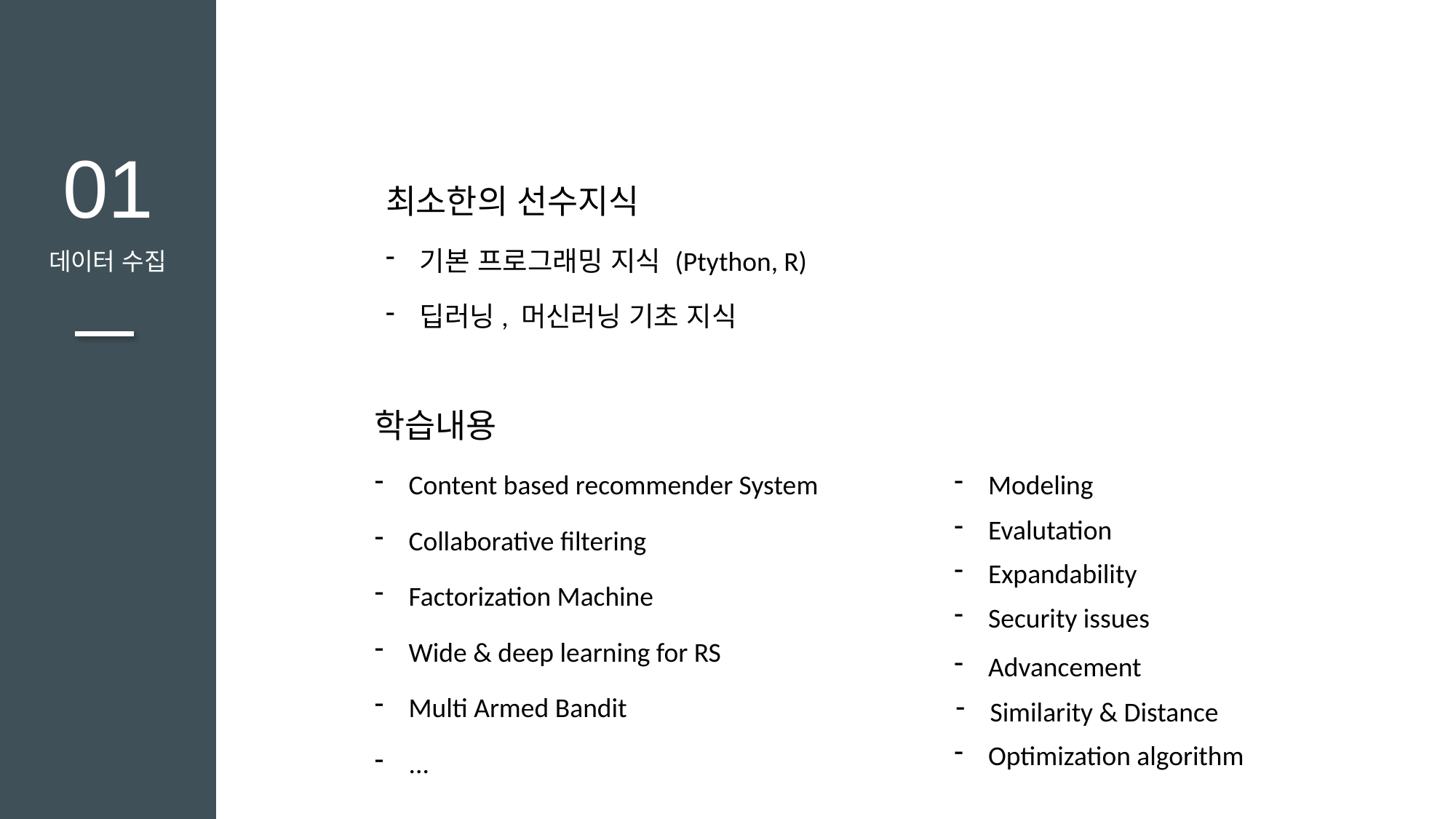

01
데이터 수집
최소한의 선수지식
기본 프로그래밍 지식 (Ptython, R)
딥러닝, 머신러닝 기초 지식

학습내용
Content based recommender System
Collaborative filtering
Factorization Machine
Wide & deep learning for RS
Multi Armed Bandit
...
Modeling
Evalutation
Expandability
Security issues
Advancement
Similarity & Distance
Optimization algorithm